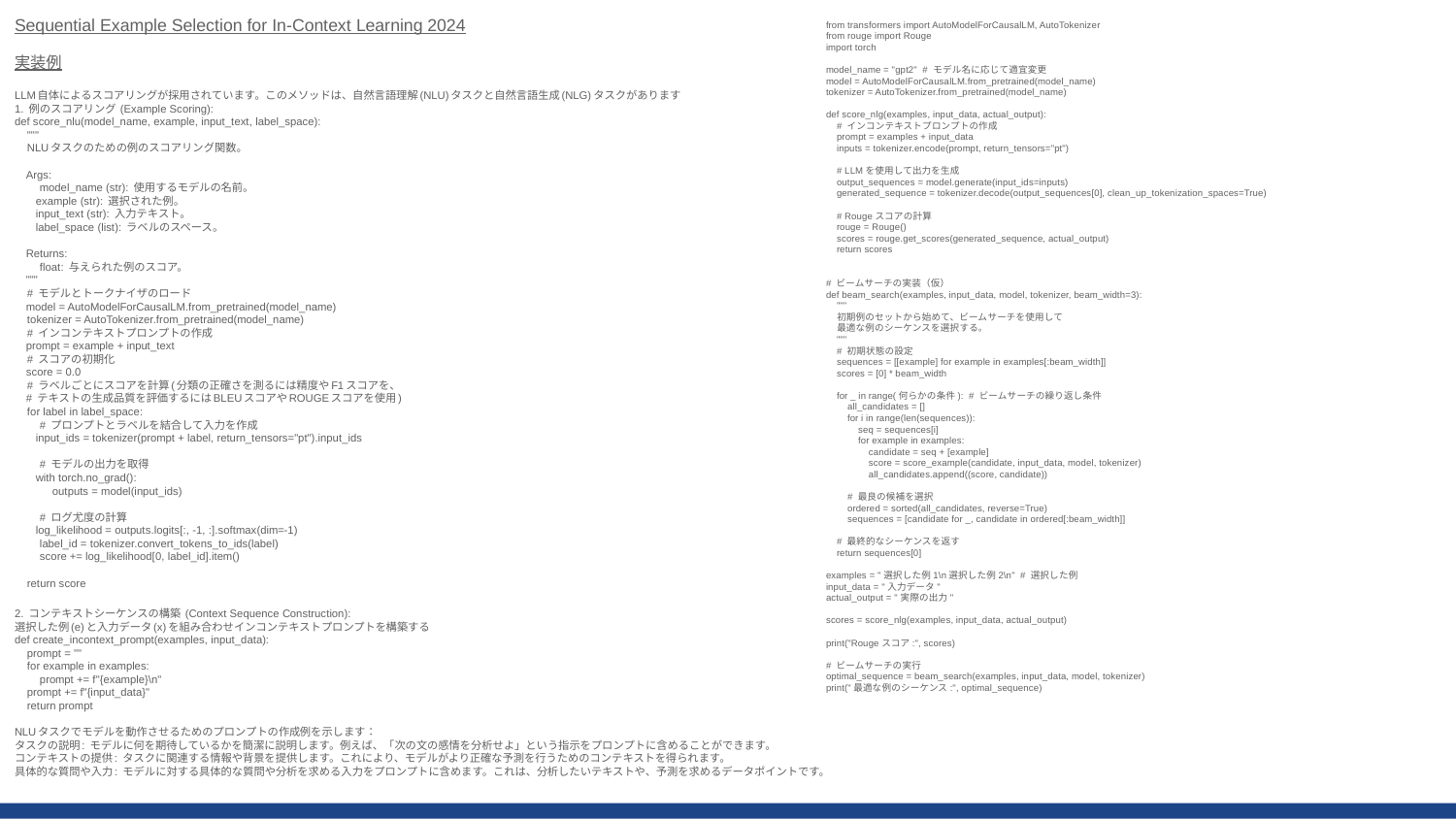

Sequential Example Selection for In-Context Learning 2024
実装例
LLM自体によるスコアリングが採用されています。このメソッドは、自然言語理解(NLU)タスクと自然言語生成(NLG)タスクがあります
1. 例のスコアリング (Example Scoring):
def score_nlu(model_name, example, input_text, label_space):
    """
    NLUタスクのための例のスコアリング関数。
    Args:
        model_name (str): 使用するモデルの名前。
        example (str): 選択された例。
        input_text (str): 入力テキスト。
        label_space (list): ラベルのスペース。
    Returns:
        float: 与えられた例のスコア。
    """
    # モデルとトークナイザのロード
    model = AutoModelForCausalLM.from_pretrained(model_name)
    tokenizer = AutoTokenizer.from_pretrained(model_name)
    # インコンテキストプロンプトの作成
    prompt = example + input_text
    # スコアの初期化
    score = 0.0
    # ラベルごとにスコアを計算(分類の正確さを測るには精度やF1スコアを、
    # テキストの生成品質を評価するにはBLEUスコアやROUGEスコアを使用)
    for label in label_space:
        # プロンプトとラベルを結合して入力を作成
        input_ids = tokenizer(prompt + label, return_tensors="pt").input_ids
        # モデルの出力を取得
        with torch.no_grad():
            outputs = model(input_ids)
        # ログ尤度の計算
        log_likelihood = outputs.logits[:, -1, :].softmax(dim=-1)
        label_id = tokenizer.convert_tokens_to_ids(label)
        score += log_likelihood[0, label_id].item()
    return score
2. コンテキストシーケンスの構築 (Context Sequence Construction):
選択した例(e)と入力データ(x)を組み合わせインコンテキストプロンプトを構築する
def create_incontext_prompt(examples, input_data):
    prompt = ""
    for example in examples:
        prompt += f"{example}\n"
    prompt += f"{input_data}"
    return prompt
NLUタスクでモデルを動作させるためのプロンプトの作成例を示します：
タスクの説明: モデルに何を期待しているかを簡潔に説明します。例えば、「次の文の感情を分析せよ」という指示をプロンプトに含めることができます。
コンテキストの提供: タスクに関連する情報や背景を提供します。これにより、モデルがより正確な予測を行うためのコンテキストを得られます。
具体的な質問や入力: モデルに対する具体的な質問や分析を求める入力をプロンプトに含めます。これは、分析したいテキストや、予測を求めるデータポイントです。
from transformers import AutoModelForCausalLM, AutoTokenizer
from rouge import Rouge
import torch

model_name = "gpt2"  # モデル名に応じて適宜変更
model = AutoModelForCausalLM.from_pretrained(model_name)
tokenizer = AutoTokenizer.from_pretrained(model_name)

def score_nlg(examples, input_data, actual_output):
    # インコンテキストプロンプトの作成
    prompt = examples + input_data
    inputs = tokenizer.encode(prompt, return_tensors="pt")

    # LLMを使用して出力を生成
    output_sequences = model.generate(input_ids=inputs)
    generated_sequence = tokenizer.decode(output_sequences[0], clean_up_tokenization_spaces=True)

    # Rougeスコアの計算
    rouge = Rouge()
    scores = rouge.get_scores(generated_sequence, actual_output)
    return scores

# ビームサーチの実装（仮）
def beam_search(examples, input_data, model, tokenizer, beam_width=3):
    """
    初期例のセットから始めて、ビームサーチを使用して
    最適な例のシーケンスを選択する。
    """
    # 初期状態の設定
    sequences = [[example] for example in examples[:beam_width]]
    scores = [0] * beam_width

    for _ in range(何らかの条件):  # ビームサーチの繰り返し条件
        all_candidates = []
        for i in range(len(sequences)):
            seq = sequences[i]
            for example in examples:
                candidate = seq + [example]
                score = score_example(candidate, input_data, model, tokenizer)
                all_candidates.append((score, candidate))

        # 最良の候補を選択
        ordered = sorted(all_candidates, reverse=True)
        sequences = [candidate for _, candidate in ordered[:beam_width]]

    # 最終的なシーケンスを返す
    return sequences[0]

examples = "選択した例1\n選択した例2\n"  # 選択した例
input_data = "入力データ"
actual_output = "実際の出力"

scores = score_nlg(examples, input_data, actual_output)

print("Rougeスコア:", scores)
# ビームサーチの実行
optimal_sequence = beam_search(examples, input_data, model, tokenizer)
print("最適な例のシーケンス:", optimal_sequence)